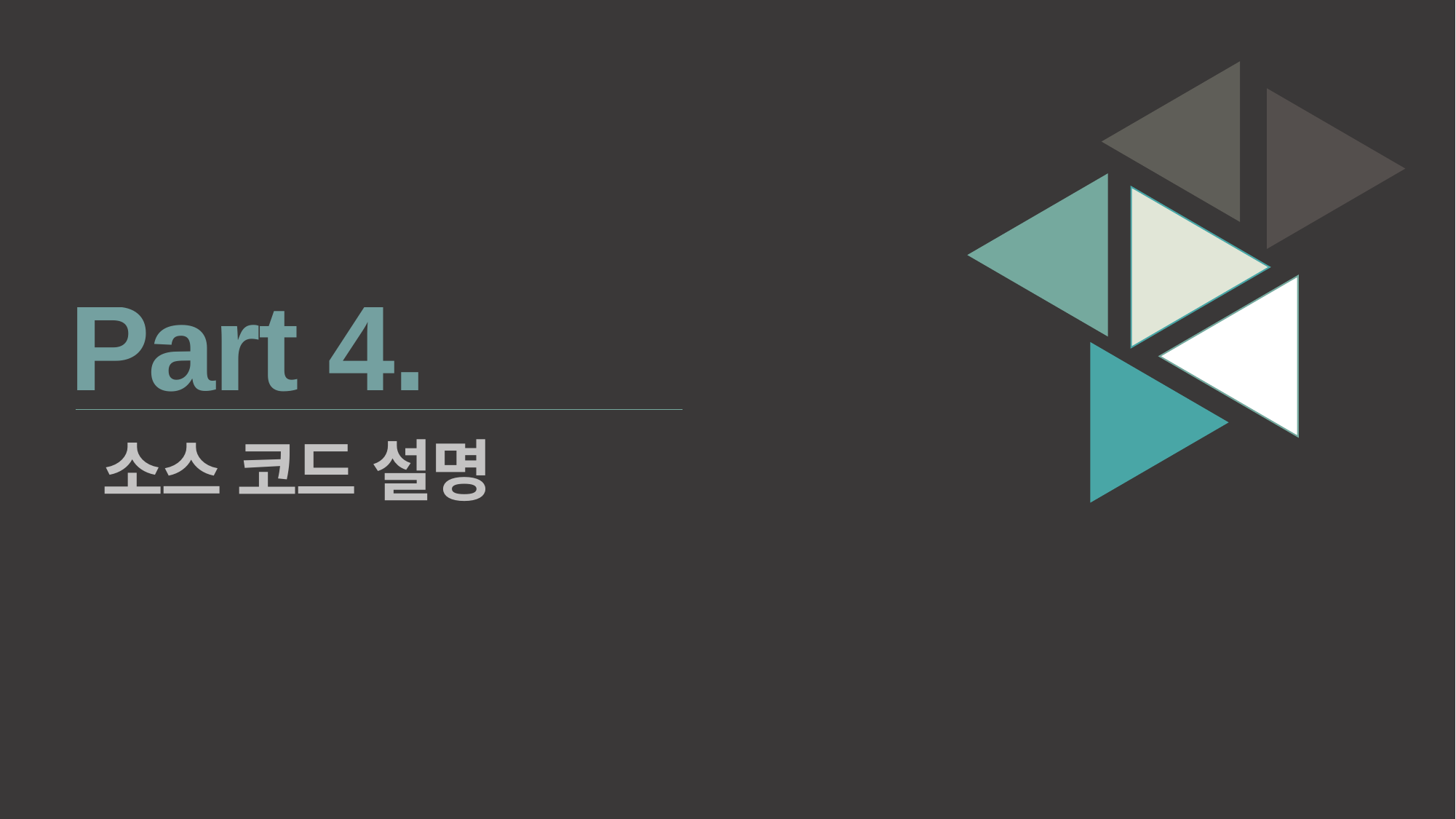

Part 4.
소스 코드 설명

Copyrightⓒ. Saebyeol Yu. All Rights Reserved.